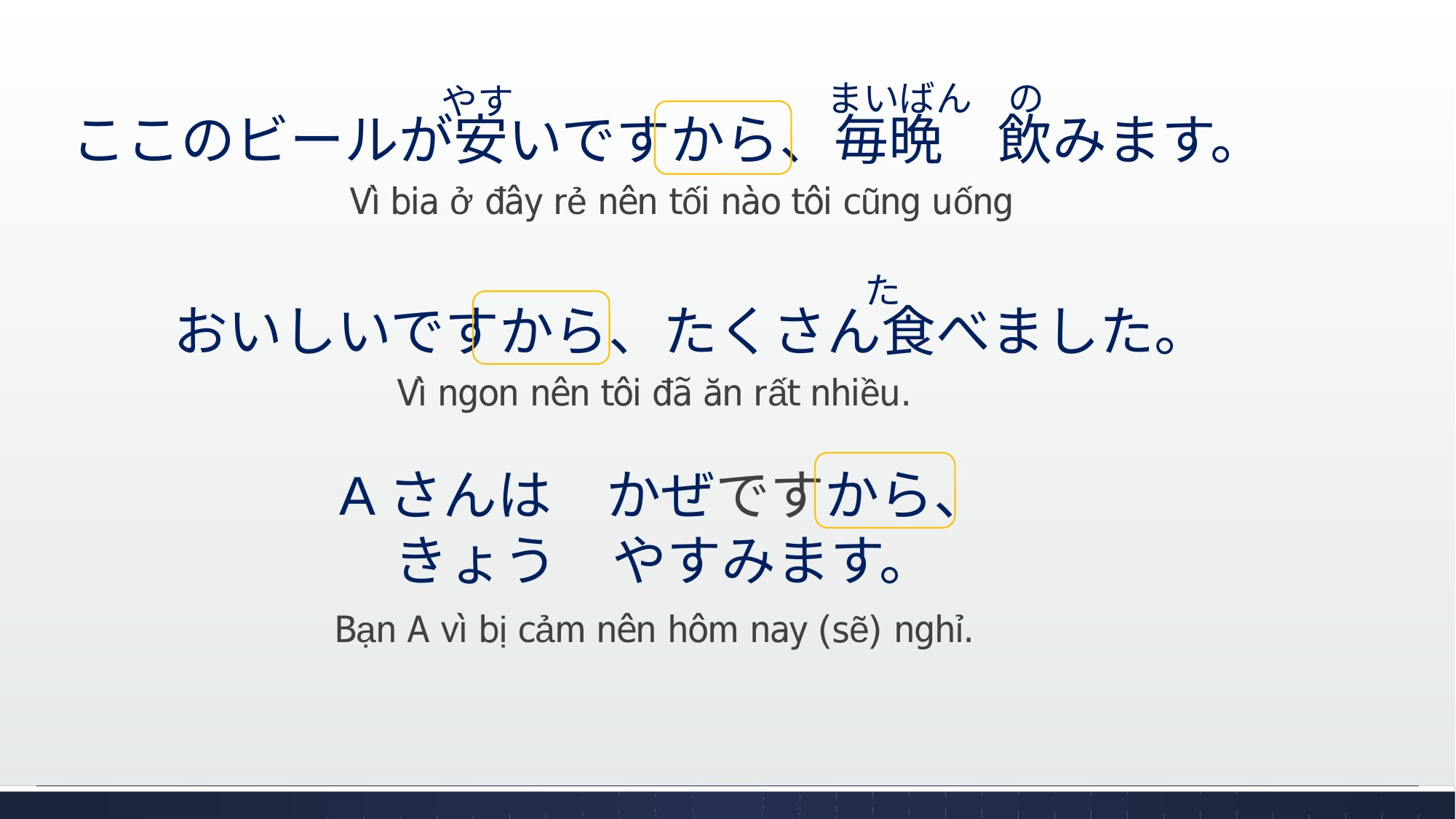

まいばん　の
やす
ここのビールが安いですから、毎晩　飲みます。

Vì bia ở đây rẻ nên tối nào tôi cũng uống
た
おいしいですから、たくさん食べました。

Vì ngon nên tôi đã ăn rất nhiều.

Aさんは　かぜですから、
きょう　やすみます。
Bạn A vì bị cảm nên hôm nay (sẽ) nghỉ.